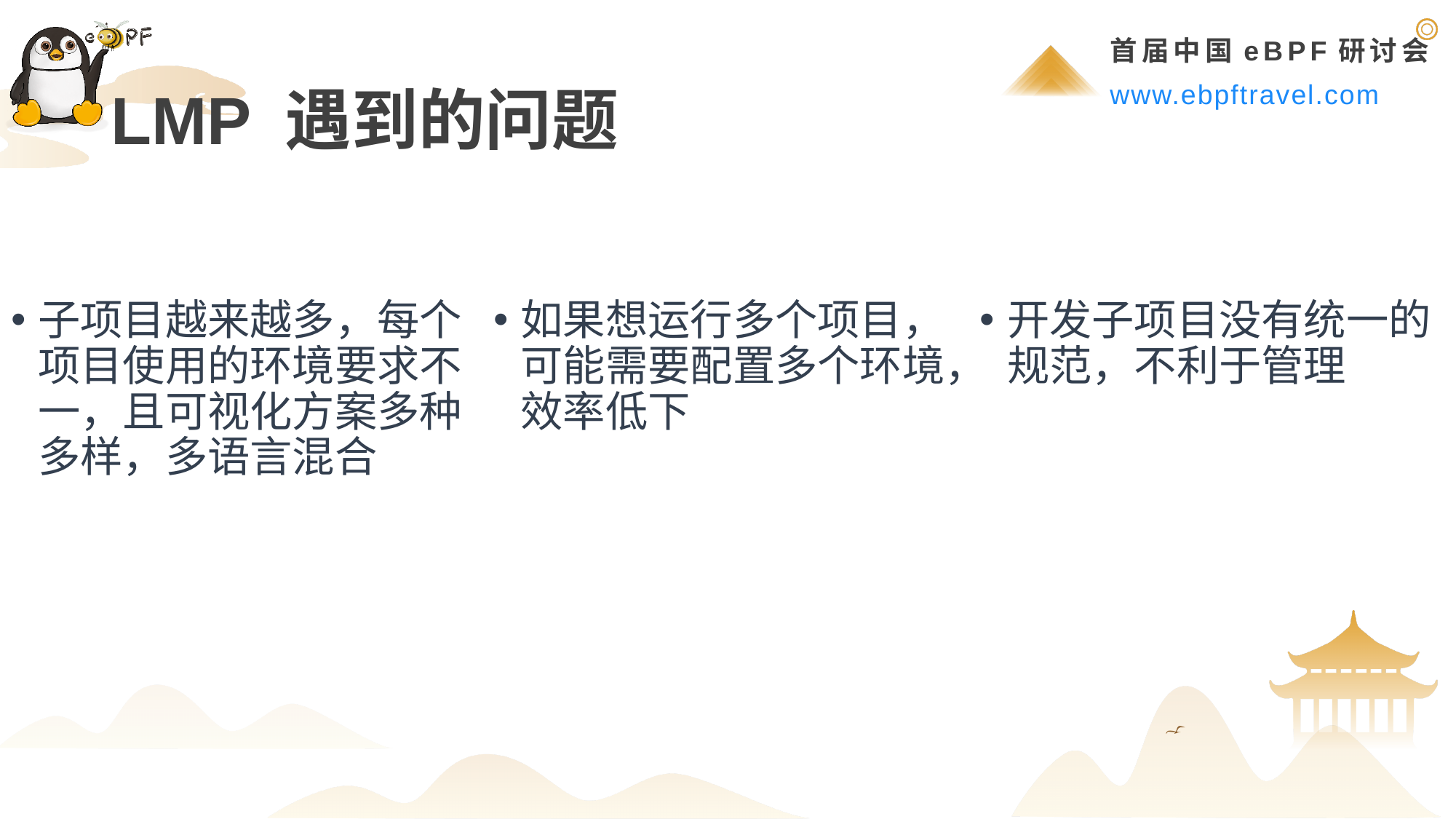

# LMP 遇到的问题
子项目越来越多，每个项目使用的环境要求不一，且可视化方案多种多样，多语言混合
如果想运行多个项目，可能需要配置多个环境，效率低下
开发子项目没有统一的规范，不利于管理